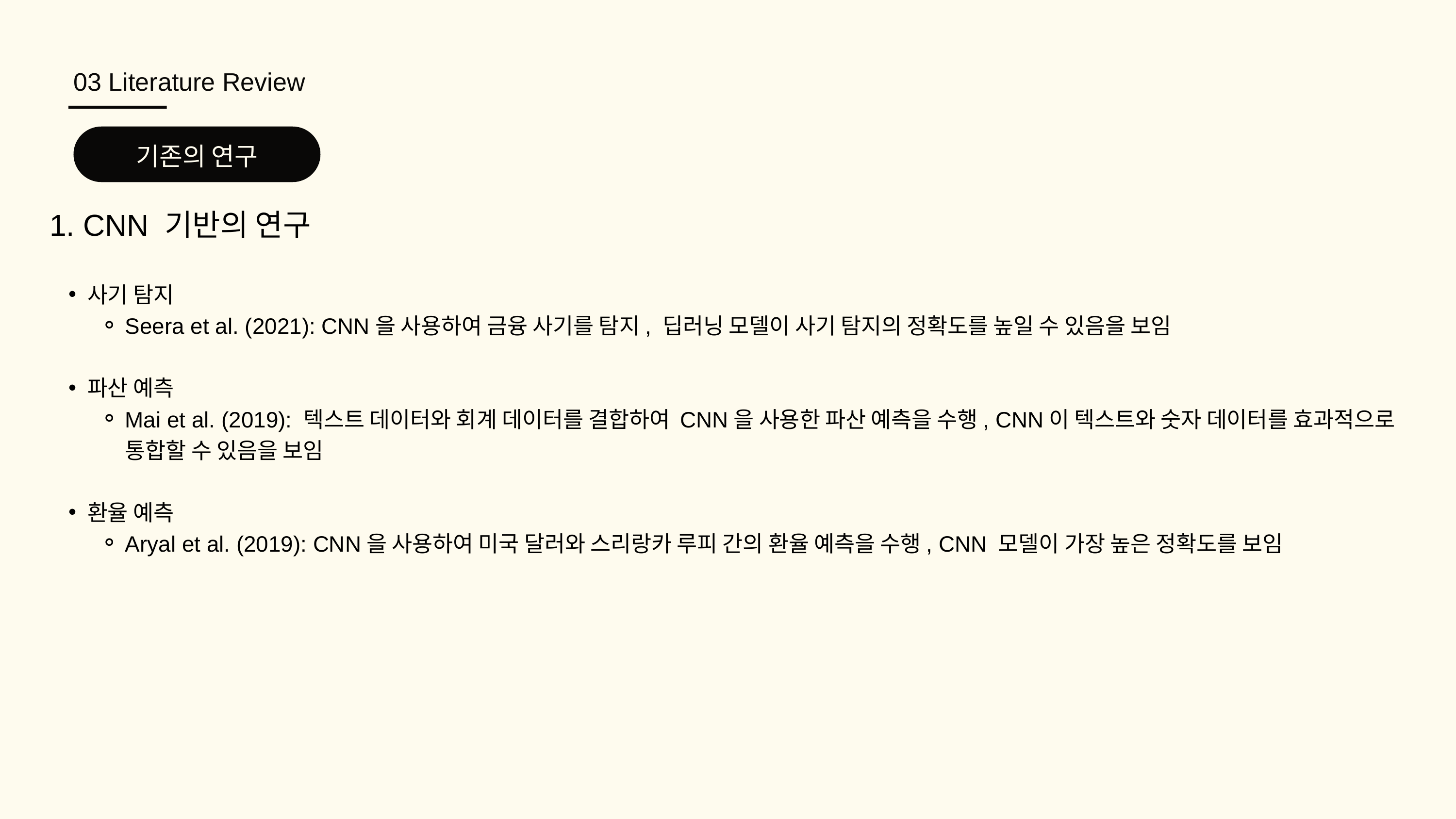

03 Literature Review

기존의 연구
1. CNN 기반의 연구
사기 탐지
Seera et al. (2021): CNN을 사용하여 금융 사기를 탐지, 딥러닝 모델이 사기 탐지의 정확도를 높일 수 있음을 보임

파산 예측
Mai et al. (2019): 텍스트 데이터와 회계 데이터를 결합하여 CNN을 사용한 파산 예측을 수행, CNN이 텍스트와 숫자 데이터를 효과적으로 통합할 수 있음을 보임

환율 예측
Aryal et al. (2019): CNN을 사용하여 미국 달러와 스리랑카 루피 간의 환율 예측을 수행, CNN 모델이 가장 높은 정확도를 보임